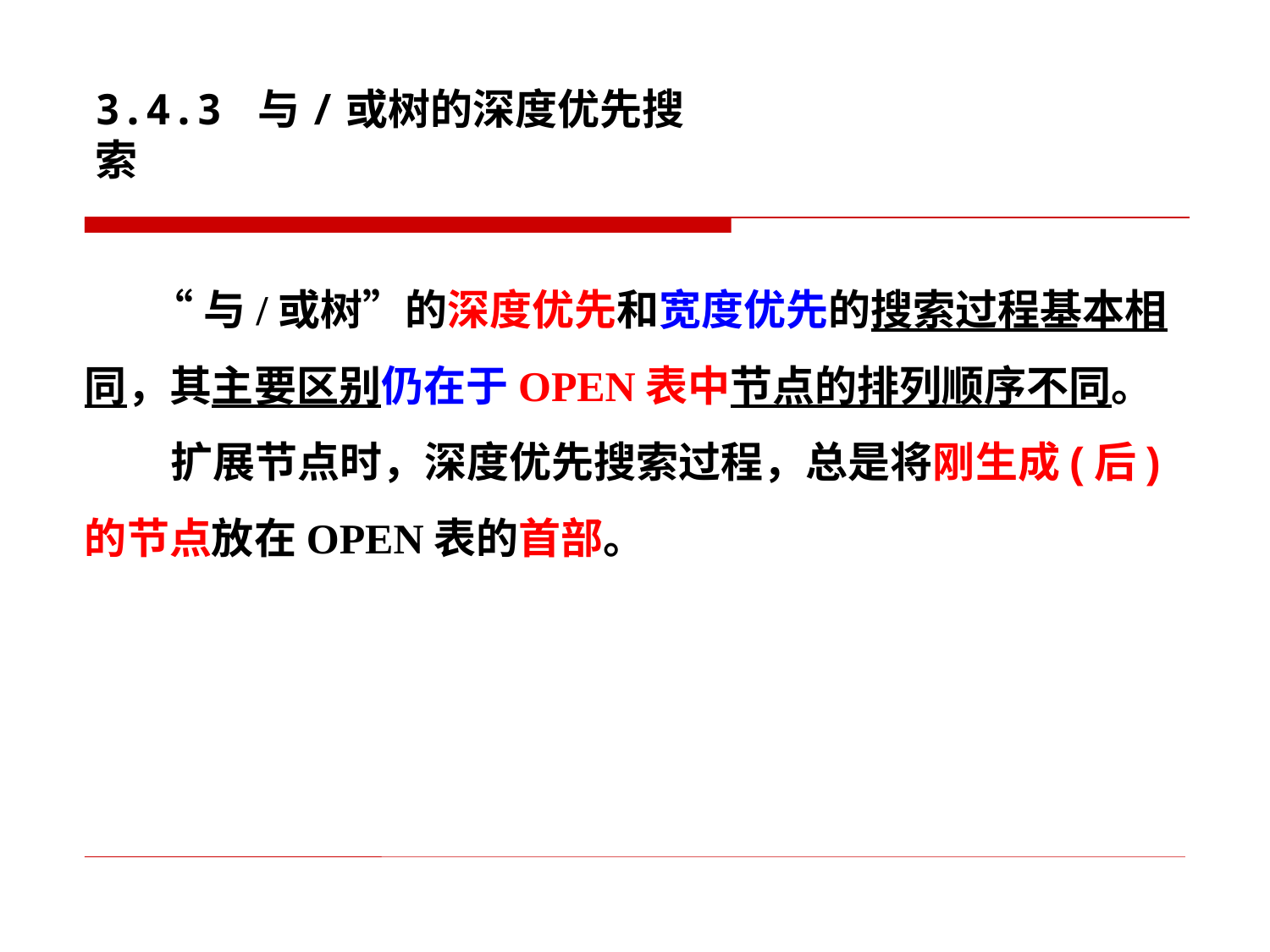

# 3.4.3 与/或树的深度优先搜索
       “与/或树”的深度优先和宽度优先的搜索过程基本相同，其主要区别仍在于OPEN表中节点的排列顺序不同。
        扩展节点时，深度优先搜索过程，总是将刚生成(后)的节点放在OPEN表的首部。